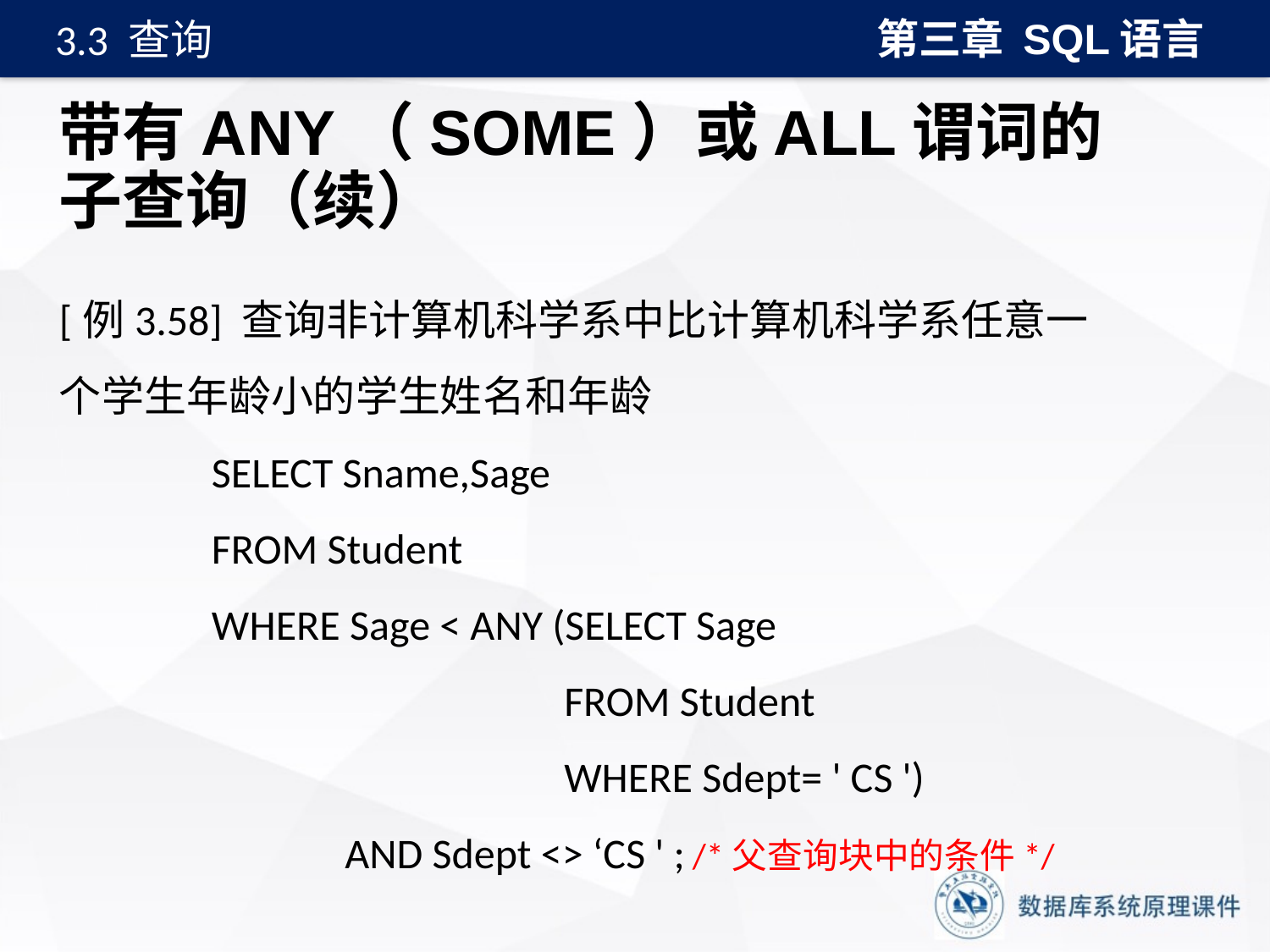

第三章 SQL语言
3.3 查询
# 带有ANY（SOME）或ALL谓词的子查询（续）
[例3.58] 查询非计算机科学系中比计算机科学系任意一个学生年龄小的学生姓名和年龄
                SELECT Sname,Sage
                FROM Student
                WHERE Sage < ANY (SELECT Sage
                                                     FROM Student
                                                     WHERE Sdept= ' CS ')
                              AND Sdept <> ‘CS ' ; /*父查询块中的条件*/